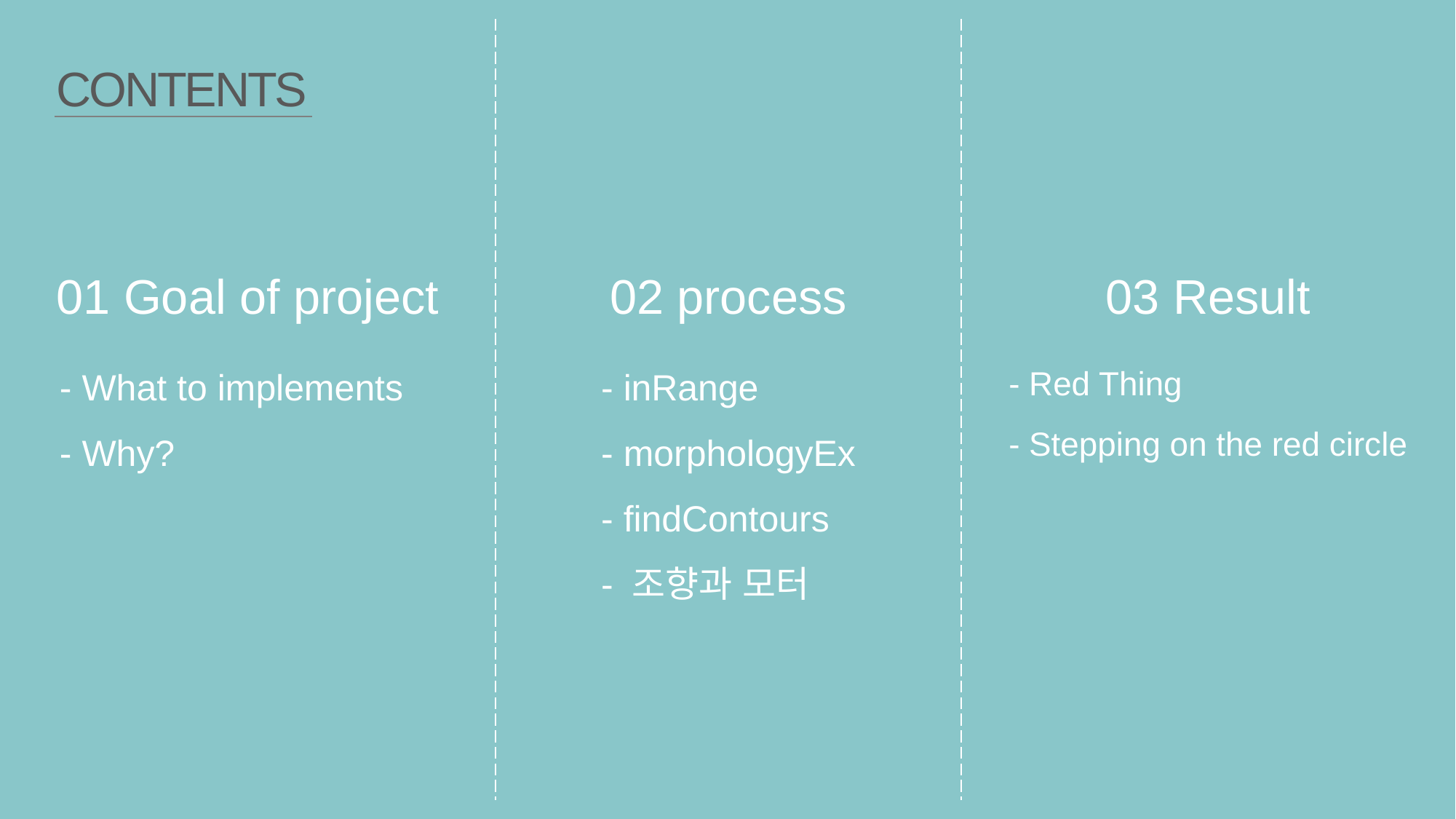

CONTENTS
01 Goal of project
02 process
03 Result
- What to implements
- Why?
- inRange
- morphologyEx
- findContours
- 조향과 모터

- Red Thing
- Stepping on the red circle